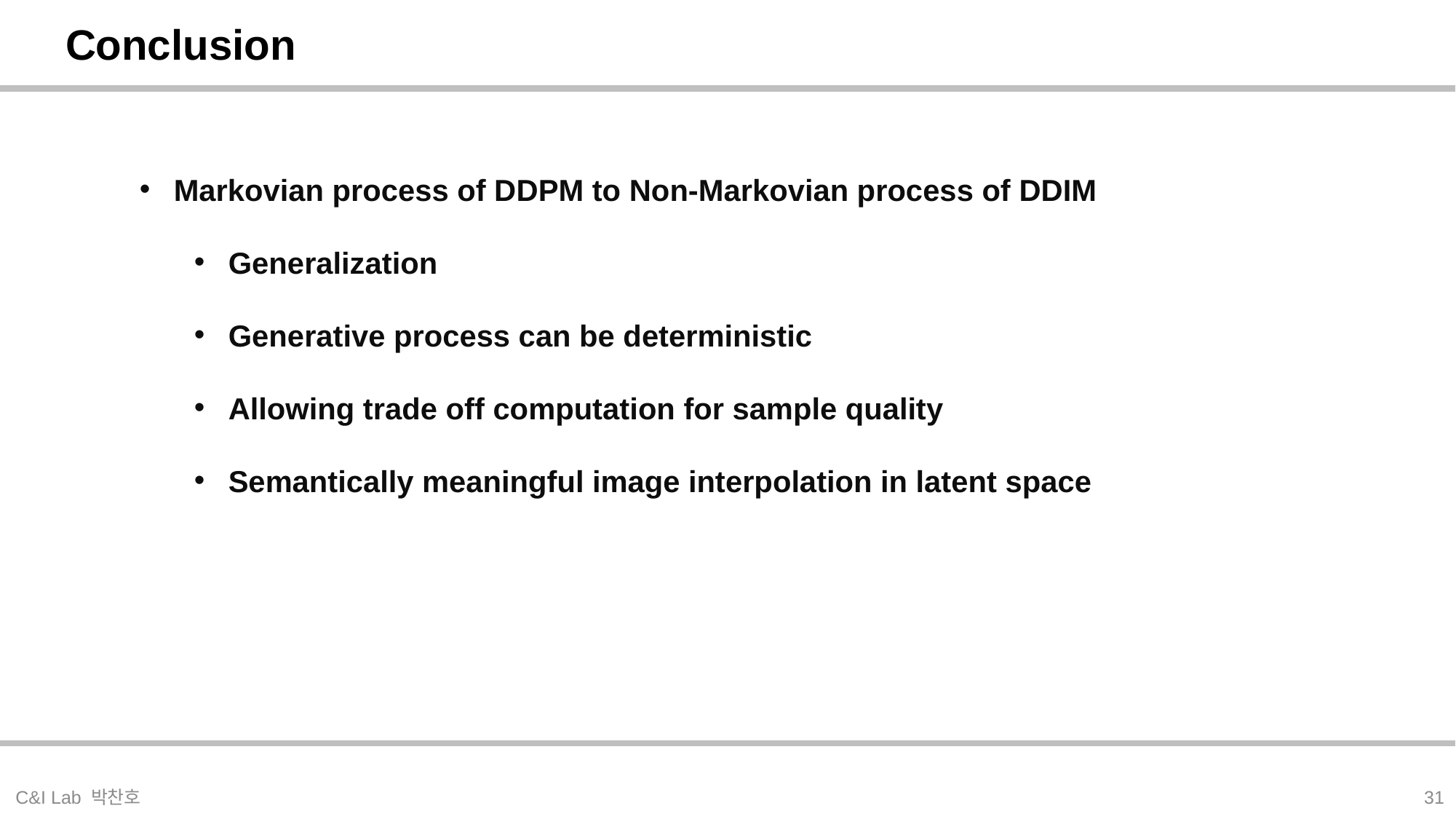

| Conclusion |
| --- |
Markovian process of DDPM to Non-Markovian process of DDIM
Generalization
Generative process can be deterministic
Allowing trade off computation for sample quality
Semantically meaningful image interpolation in latent space
|  |
| --- |
31
C&I Lab 박찬호